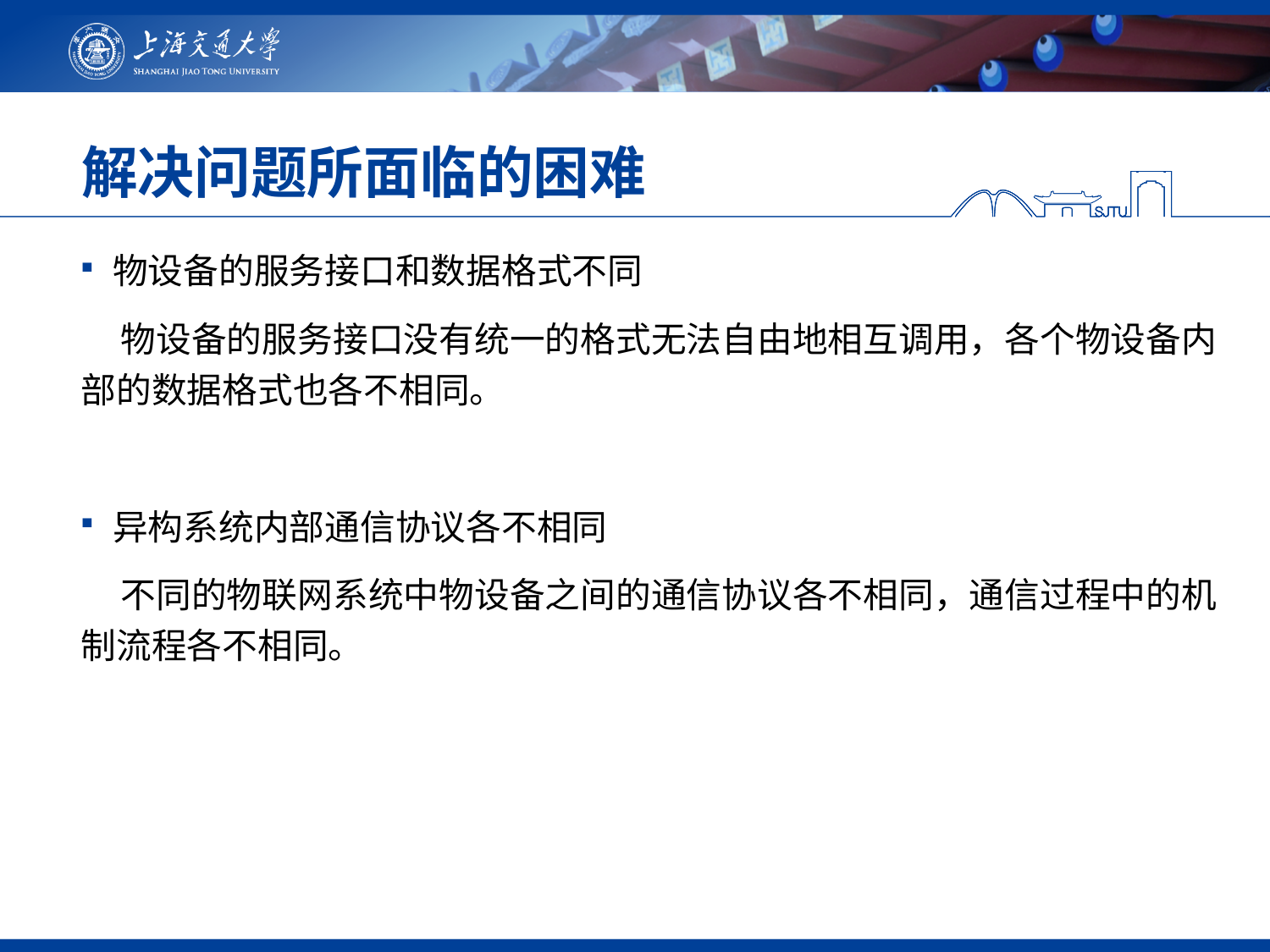

解决问题所面临的困难
物设备的服务接口和数据格式不同
    物设备的服务接口没有统一的格式无法自由地相互调用，各个物设备内部的数据格式也各不相同。

异构系统内部通信协议各不相同
    不同的物联网系统中物设备之间的通信协议各不相同，通信过程中的机制流程各不相同。